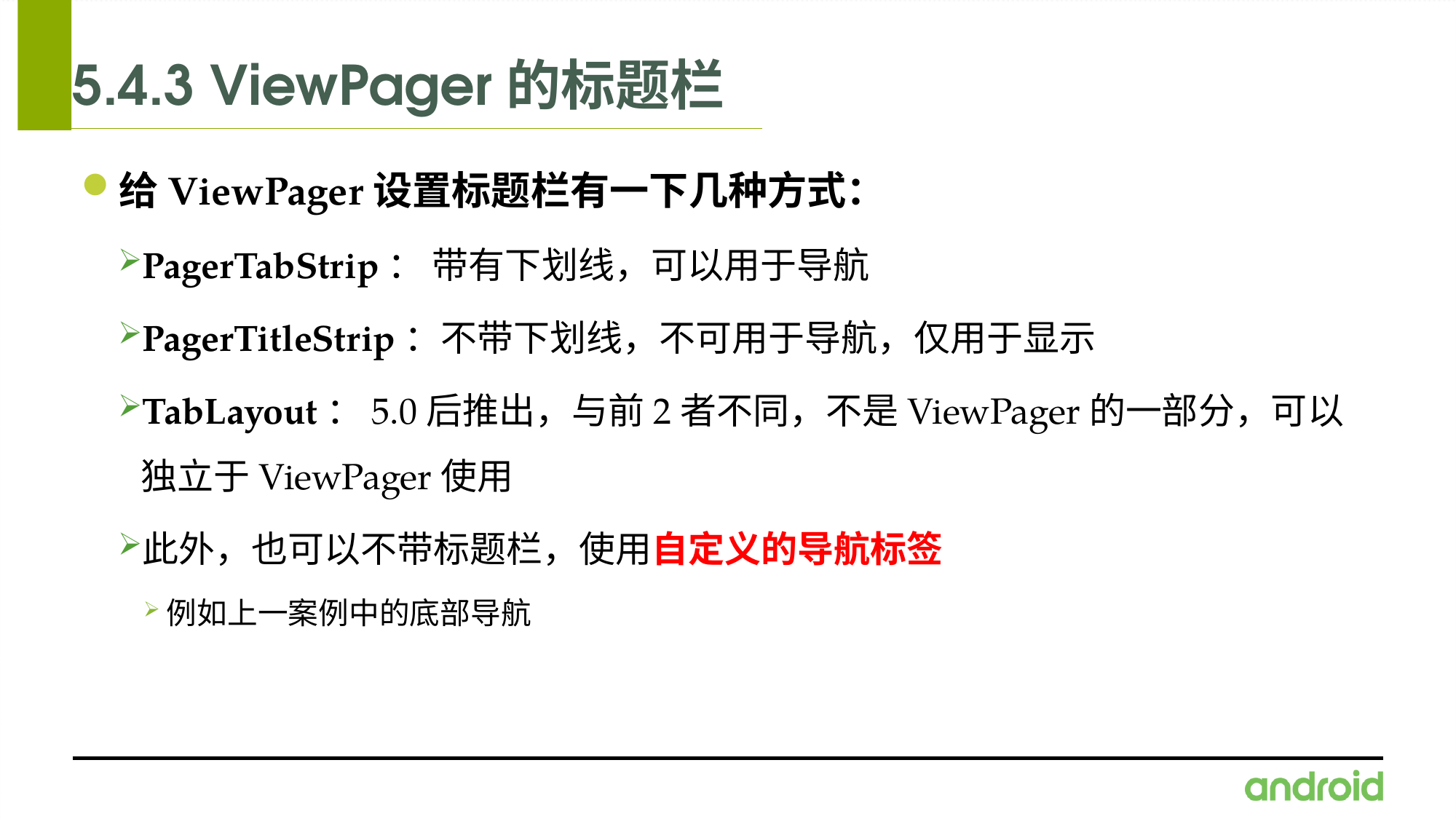

# 5.4.3 ViewPager的标题栏
给ViewPager设置标题栏有一下几种方式：
PagerTabStrip： 带有下划线，可以用于导航
PagerTitleStrip：不带下划线，不可用于导航，仅用于显示
TabLayout：5.0后推出，与前2者不同，不是ViewPager的一部分，可以独立于ViewPager使用
此外，也可以不带标题栏，使用自定义的导航标签
例如上一案例中的底部导航